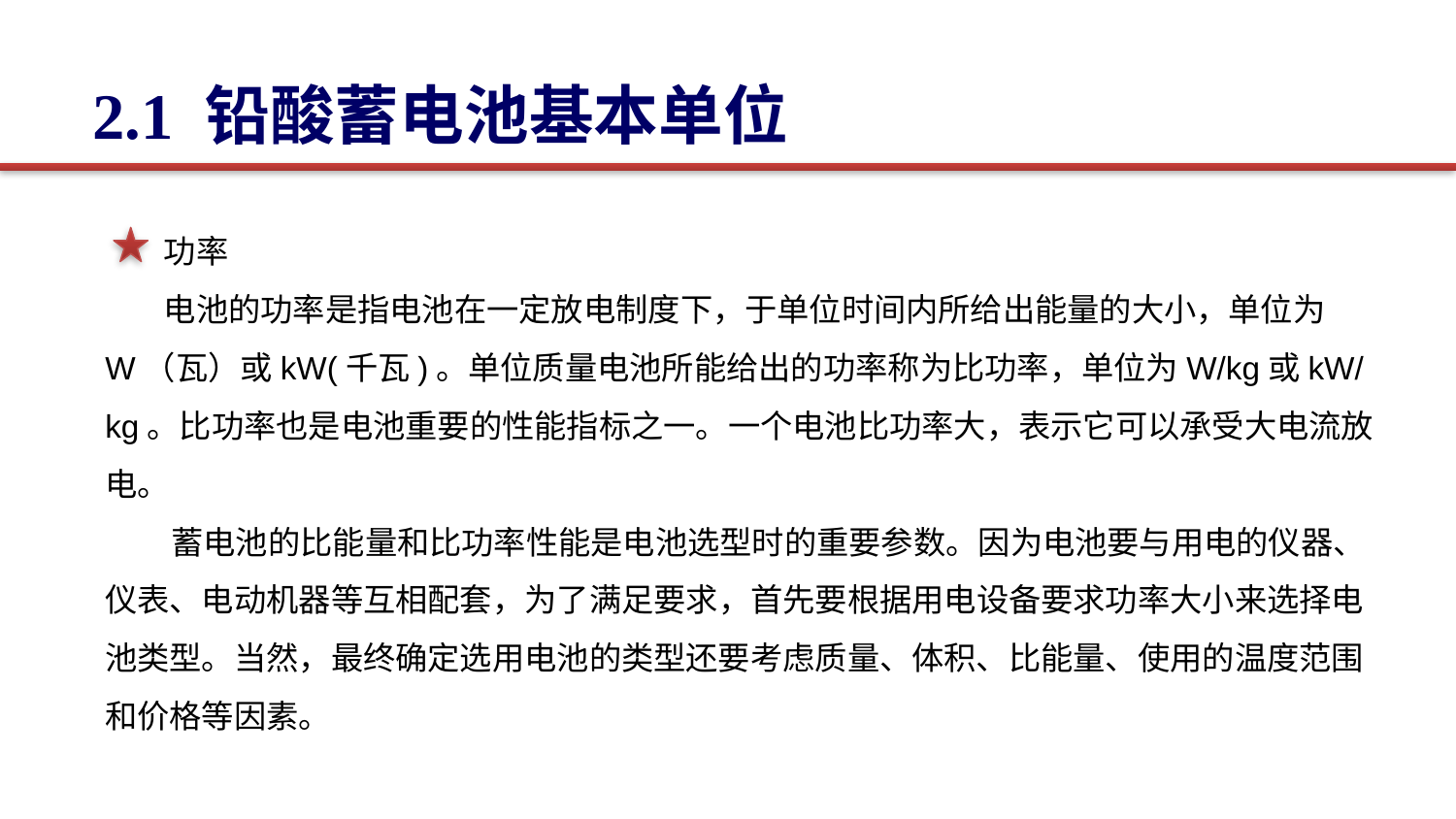

2.1 铅酸蓄电池基本单位

       功率
       电池的功率是指电池在一定放电制度下，于单位时间内所给出能量的大小，单位为W（瓦）或kW(千瓦)。单位质量电池所能给出的功率称为比功率，单位为W/kg或kW/kg。比功率也是电池重要的性能指标之一。一个电池比功率大，表示它可以承受大电流放电。
        蓄电池的比能量和比功率性能是电池选型时的重要参数。因为电池要与用电的仪器、仪表、电动机器等互相配套，为了满足要求，首先要根据用电设备要求功率大小来选择电池类型。当然，最终确定选用电池的类型还要考虑质量、体积、比能量、使用的温度范围和价格等因素。